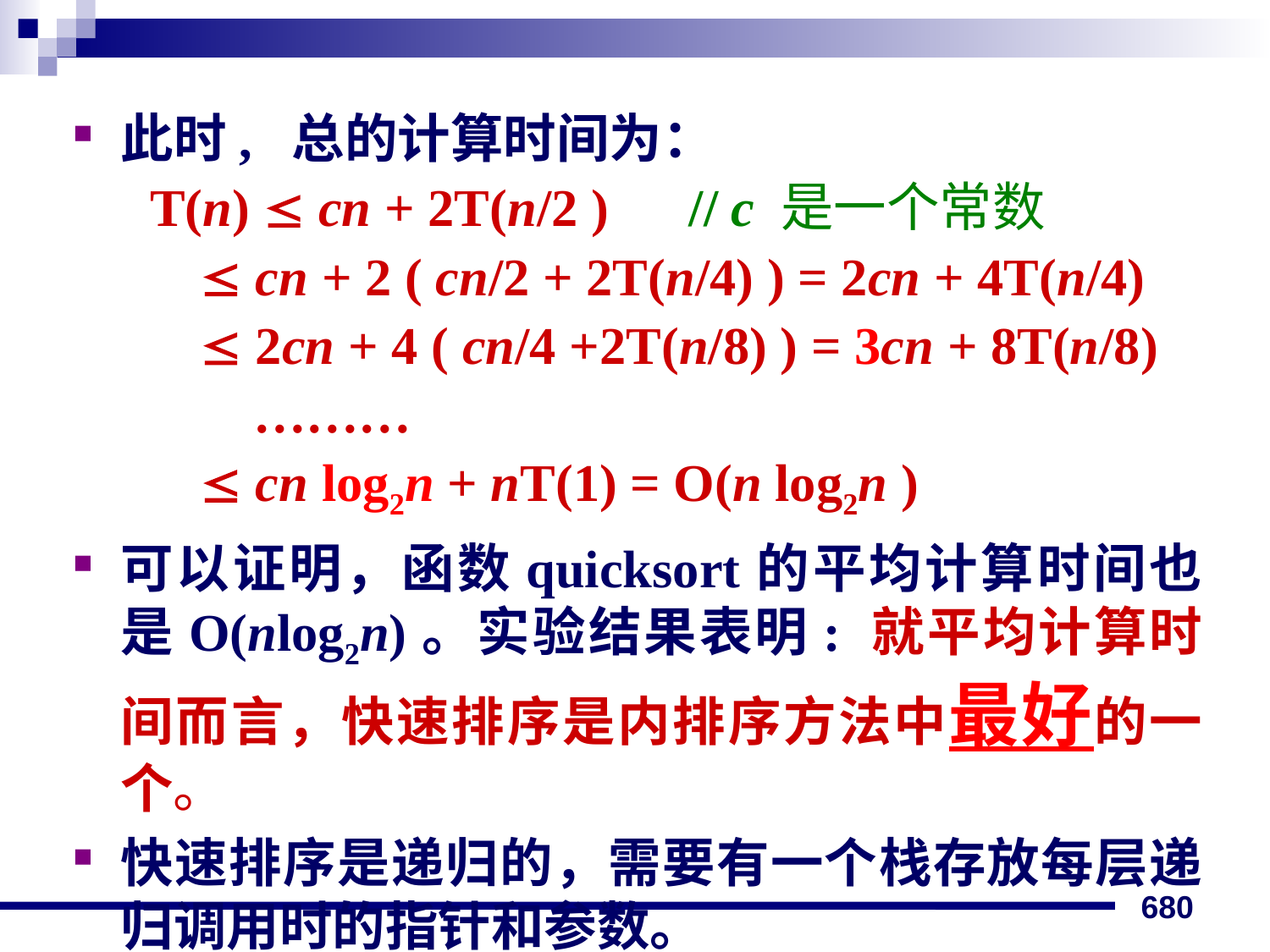

此时,  总的计算时间为：
 T(n) ≤ cn + 2T(n/2 )      // c 是一个常数
≤ cn + 2 ( cn/2 + 2T(n/4) ) = 2cn + 4T(n/4)
≤ 2cn + 4 ( cn/4 +2T(n/8) ) = 3cn + 8T(n/8)
    ………
≤ cn log2n + nT(1) = O(n log2n )
可以证明，函数quicksort的平均计算时间也是O(nlog2n)。实验结果表明: 就平均计算时间而言，快速排序是内排序方法中最好的一个。
快速排序是递归的，需要有一个栈存放每层递归调用时的指针和参数。
680